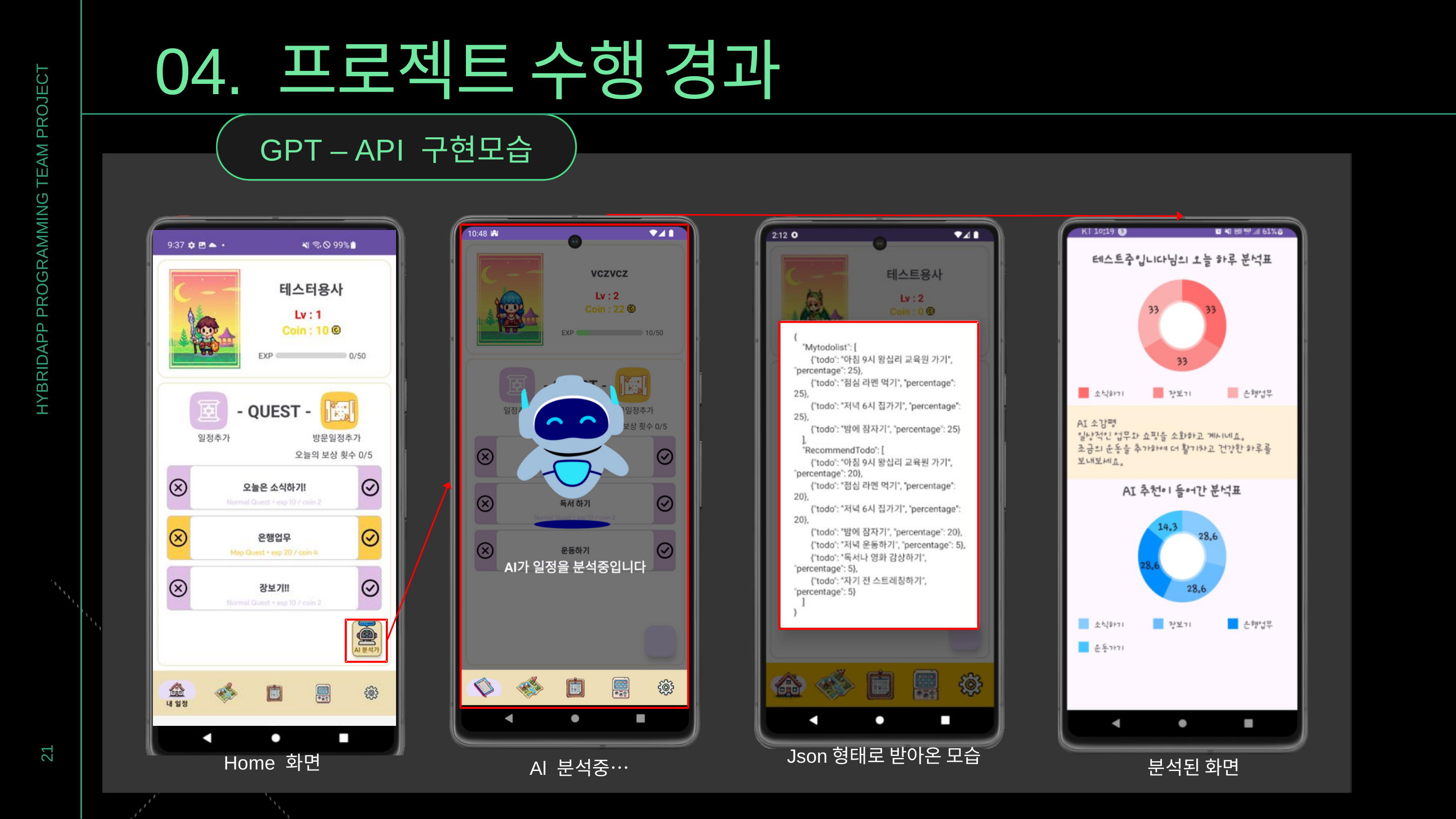

04. 프로젝트 수행 경과

GPT – API 구현모습

HYBRIDAPP PROGRAMMING TEAM PROJECT

21

 Json형태로 받아온 모습
Home 화면
분석된 화면
Al 분석중…